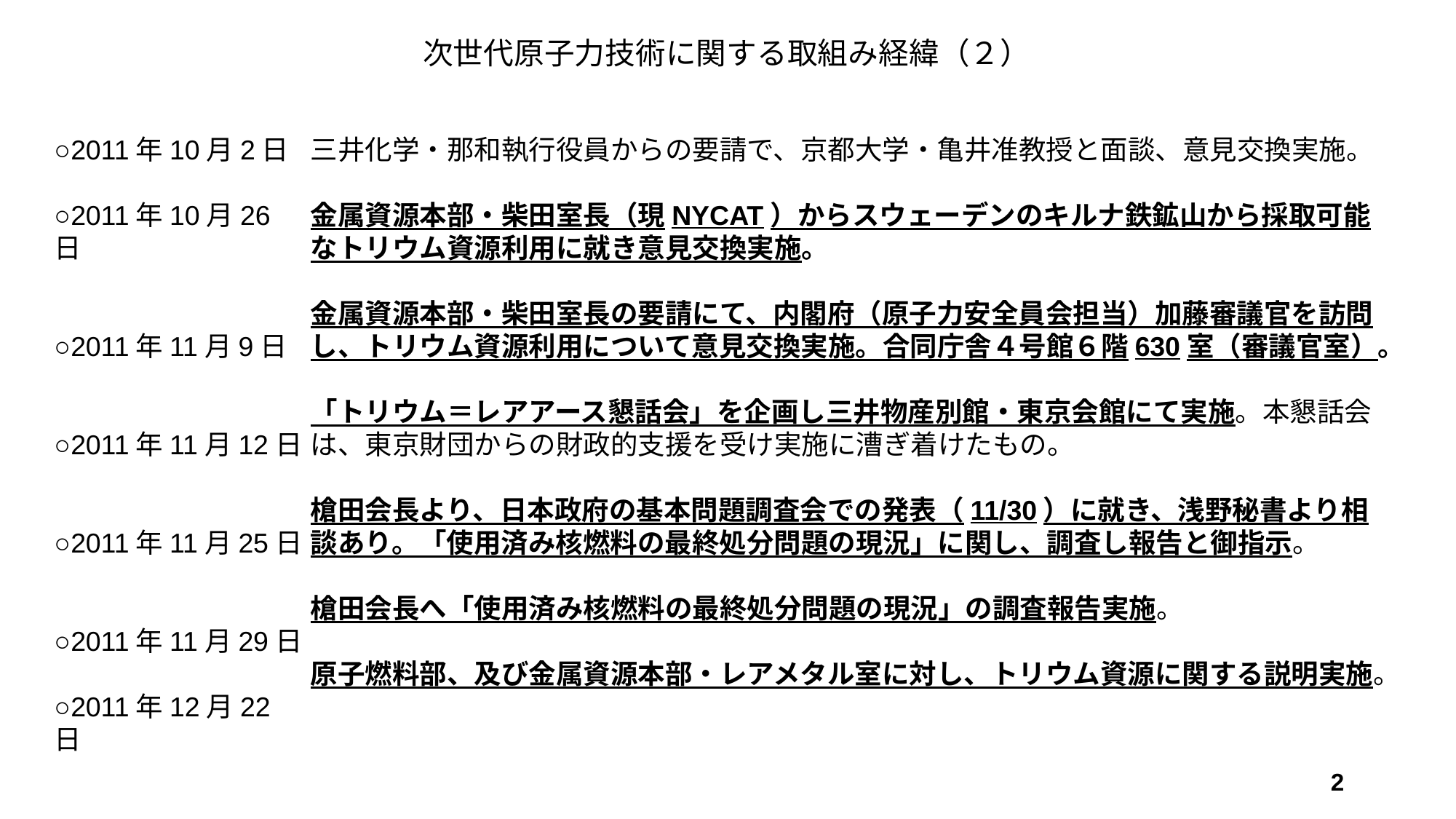

次世代原子力技術に関する取組み経緯（２）
○2011年10月2日

○2011年10月26日

○2011年11月9日

○2011年11月12日

○2011年11月25日

○2011年11月29日

○2011年12月22日
三井化学・那和執行役員からの要請で、京都大学・亀井准教授と面談、意見交換実施。

金属資源本部・柴田室長（現NYCAT）からスウェーデンのキルナ鉄鉱山から採取可能なトリウム資源利用に就き意見交換実施。

金属資源本部・柴田室長の要請にて、内閣府（原子力安全員会担当）加藤審議官を訪問し、トリウム資源利用について意見交換実施。合同庁舎４号館６階630室（審議官室）。

「トリウム＝レアアース懇話会」を企画し三井物産別館・東京会館にて実施。本懇話会は、東京財団からの財政的支援を受け実施に漕ぎ着けたもの。

槍田会長より、日本政府の基本問題調査会での発表（11/30）に就き、浅野秘書より相談あり。「使用済み核燃料の最終処分問題の現況」に関し、調査し報告と御指示。

槍田会長へ「使用済み核燃料の最終処分問題の現況」の調査報告実施。

原子燃料部、及び金属資源本部・レアメタル室に対し、トリウム資源に関する説明実施。
2